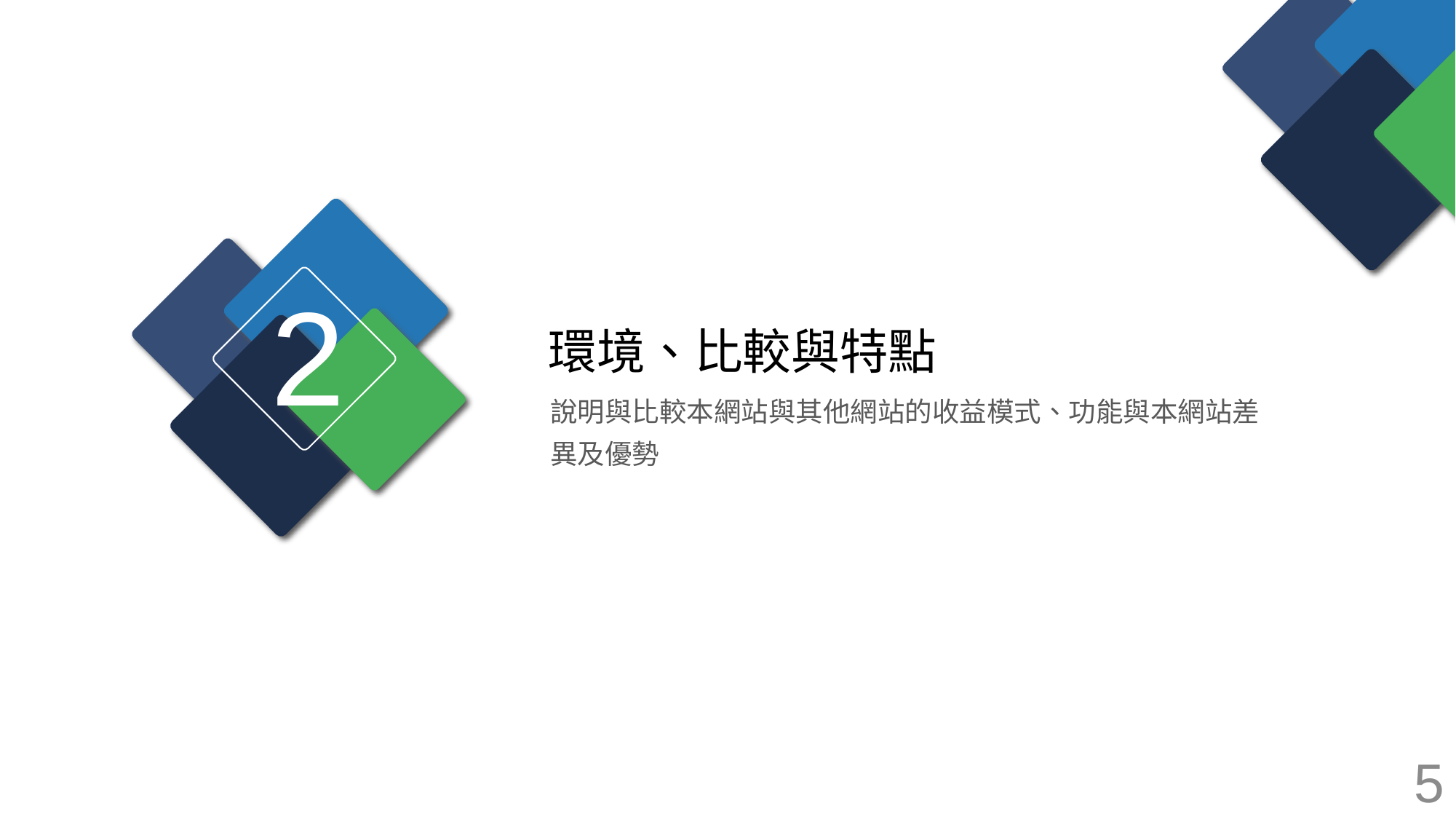

2

環境、比較與特點
說明與比較本網站與其他網站的收益模式、功能與本網站差異及優勢
5